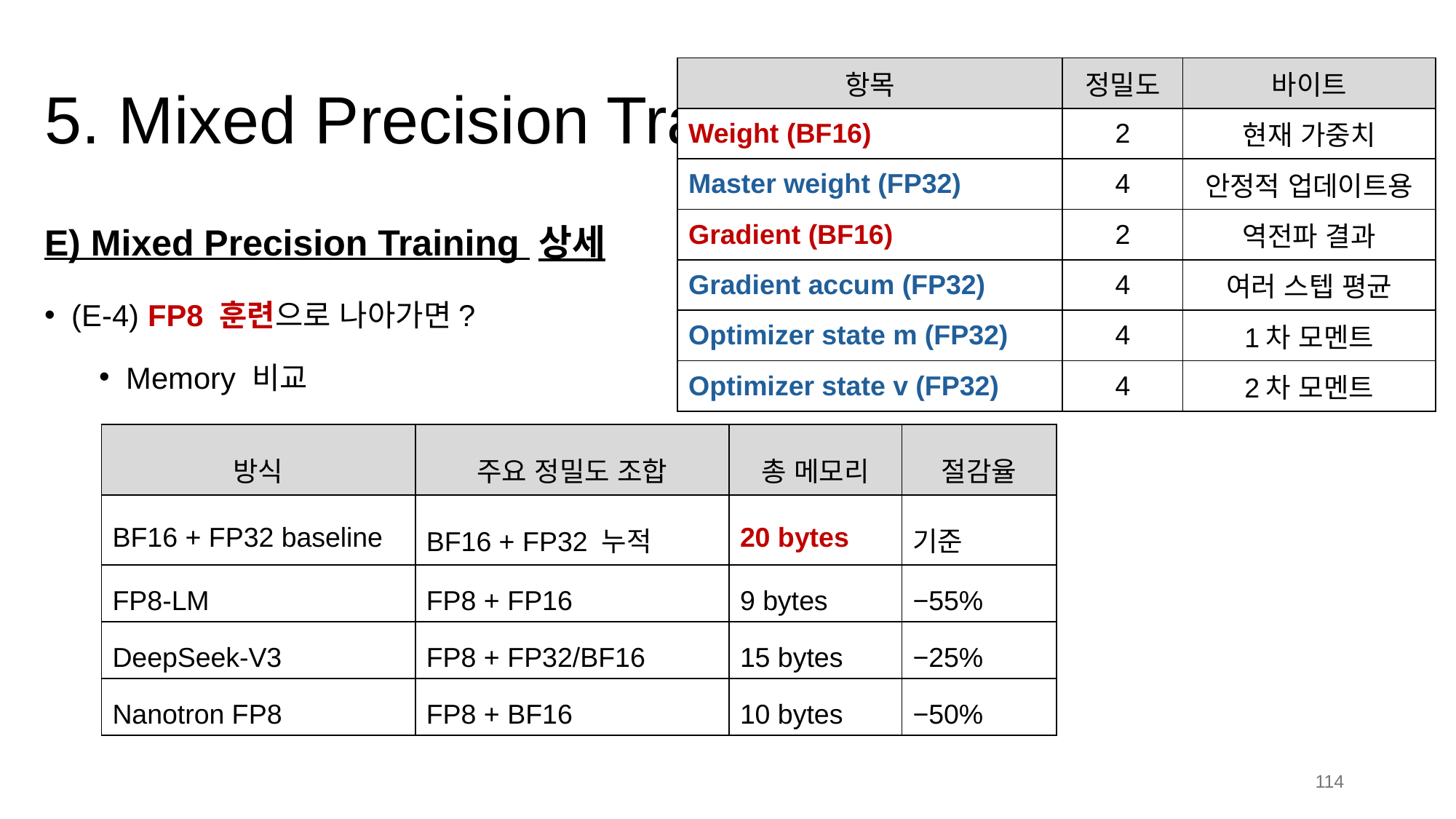

| 항목 | 정밀도 | 바이트 |
| --- | --- | --- |
| Weight (BF16) | 2 | 현재 가중치 |
| Master weight (FP32) | 4 | 안정적 업데이트용 |
| Gradient (BF16) | 2 | 역전파 결과 |
| Gradient accum (FP32) | 4 | 여러 스텝 평균 |
| Optimizer state m (FP32) | 4 | 1차 모멘트 |
| Optimizer state v (FP32) | 4 | 2차 모멘트 |
# 5. Mixed Precision Training
E) Mixed Precision Training 상세
(E-4) FP8 훈련으로 나아가면?
Memory 비교
| 방식 | 주요 정밀도 조합 | 총 메모리 | 절감율 |
| --- | --- | --- | --- |
| BF16 + FP32 baseline | BF16 + FP32 누적 | 20 bytes | 기준 |
| FP8-LM | FP8 + FP16 | 9 bytes | −55% |
| DeepSeek-V3 | FP8 + FP32/BF16 | 15 bytes | −25% |
| Nanotron FP8 | FP8 + BF16 | 10 bytes | −50% |
114